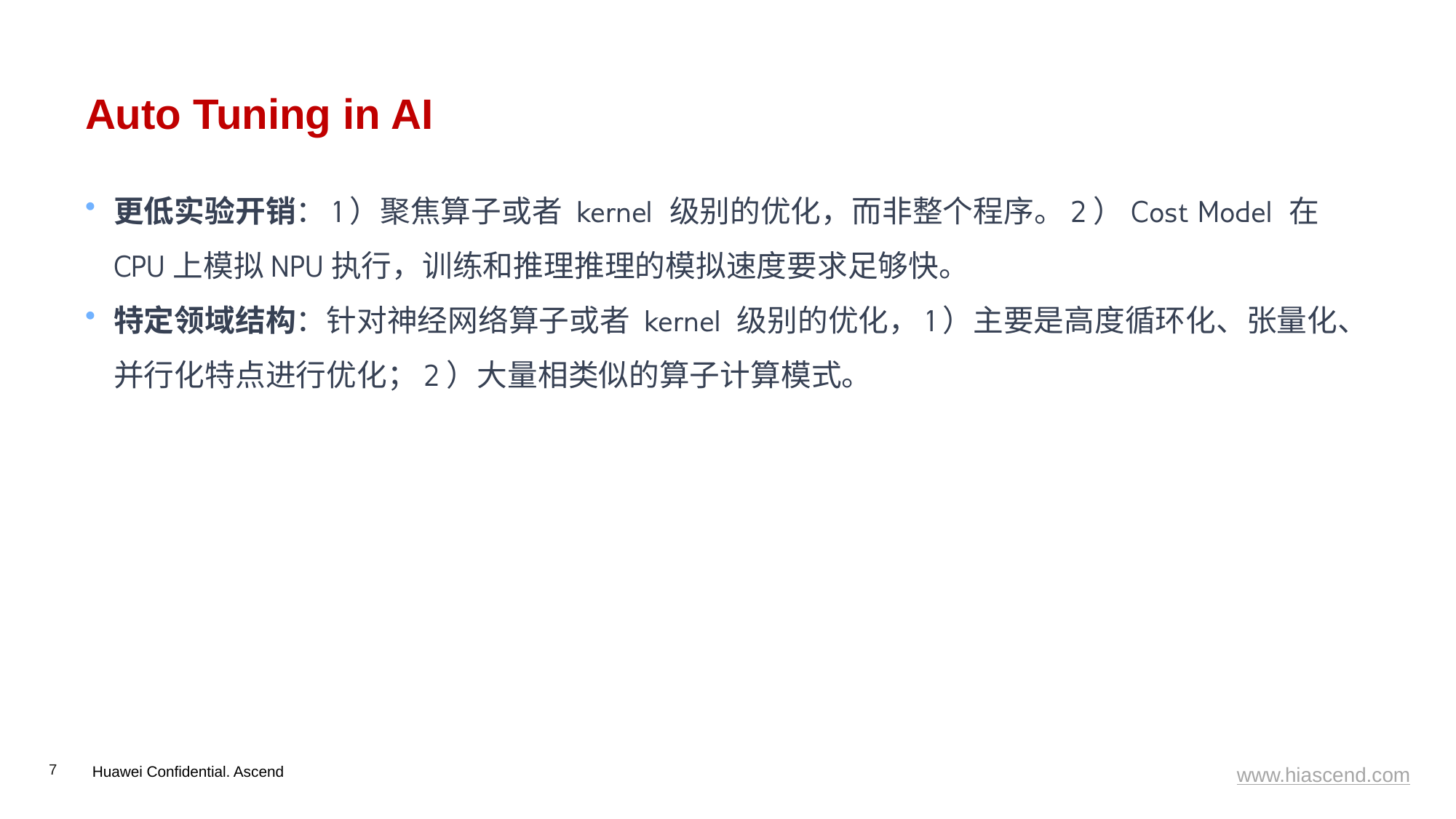

# Auto Tuning in AI
更低实验开销：1）聚焦算子或者 kernel 级别的优化，而非整个程序。2）Cost Model 在CPU上模拟NPU执行，训练和推理推理的模拟速度要求足够快。
特定领域结构：针对神经网络算子或者 kernel 级别的优化，1）主要是高度循环化、张量化、并行化特点进行优化；2）大量相类似的算子计算模式。